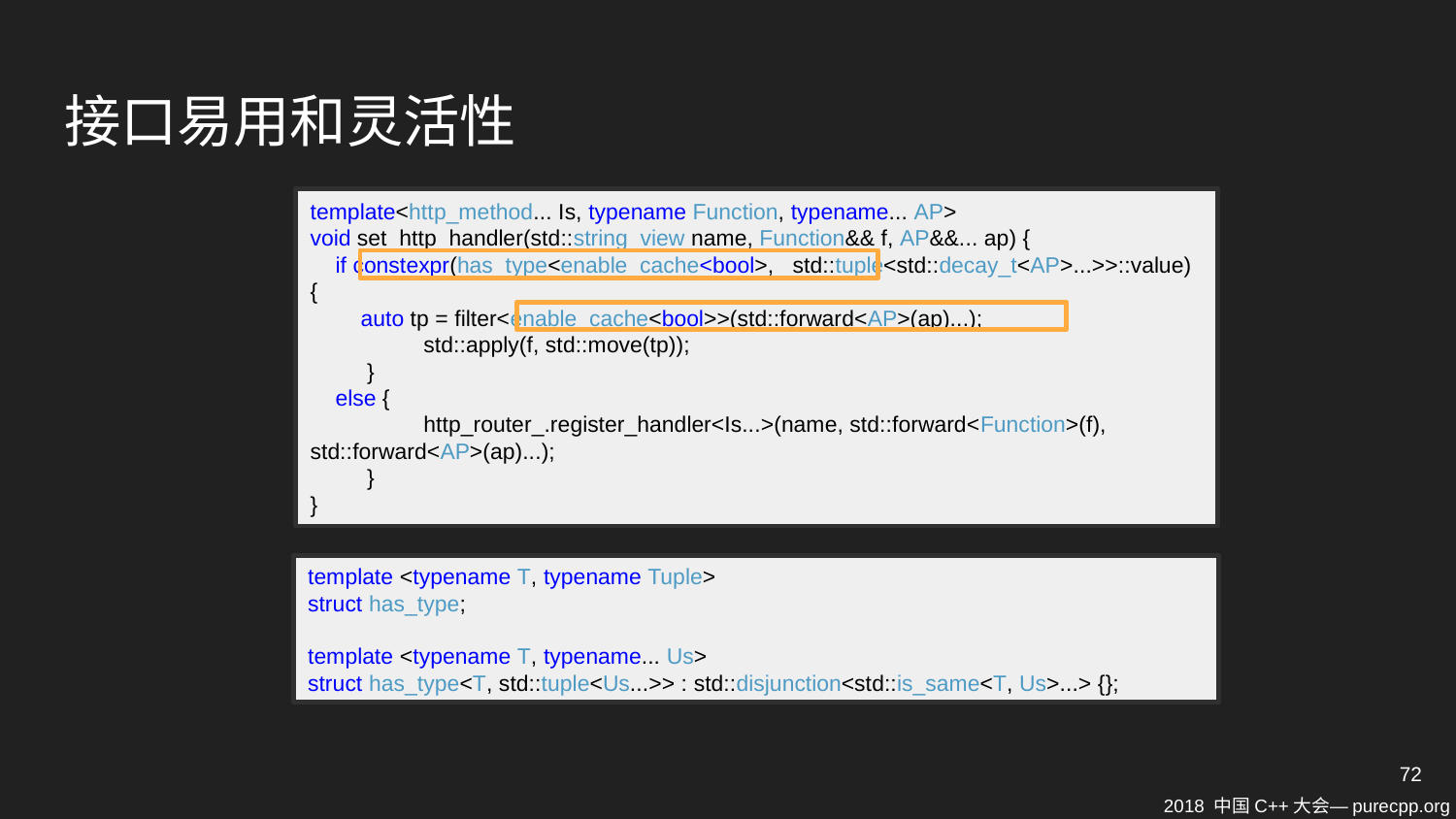

# 接口易用和灵活性

template<http_method... Is, typename Function, typename... AP>
void set_http_handler(std::string_view name, Function&& f, AP&&... ap) {
    if constexpr(has_type<enable_cache<bool>,   std::tuple<std::decay_t<AP>...>>::value) {
        auto tp = filter<enable_cache<bool>>(std::forward<AP>(ap)...);
                  std::apply(f, std::move(tp));
         }
    else {
                  http_router_.register_handler<Is...>(name, std::forward<Function>(f),  std::forward<AP>(ap)...);
         }
}

template <typename T, typename Tuple>
struct has_type;

template <typename T, typename... Us>
struct has_type<T, std::tuple<Us...>> : std::disjunction<std::is_same<T, Us>...> {};
72